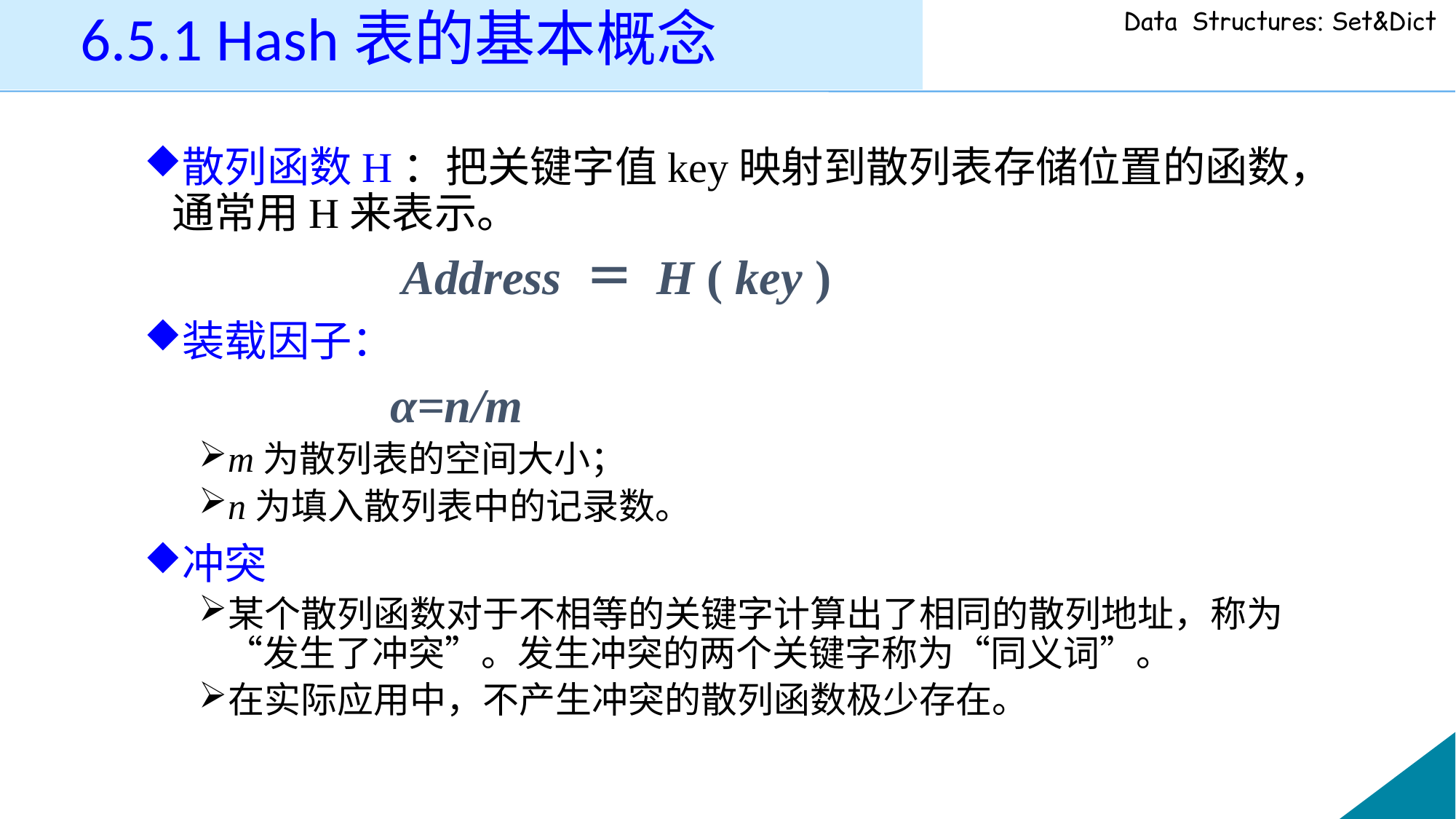

6.5.1 Hash表的基本概念
散列函数H：把关键字值key映射到散列表存储位置的函数，通常用H来表示。
  			 Address ＝ H ( key )
装载因子：
			α=n/m
m为散列表的空间大小；
n为填入散列表中的记录数。
冲突
某个散列函数对于不相等的关键字计算出了相同的散列地址，称为“发生了冲突”。发生冲突的两个关键字称为“同义词”。
在实际应用中，不产生冲突的散列函数极少存在。